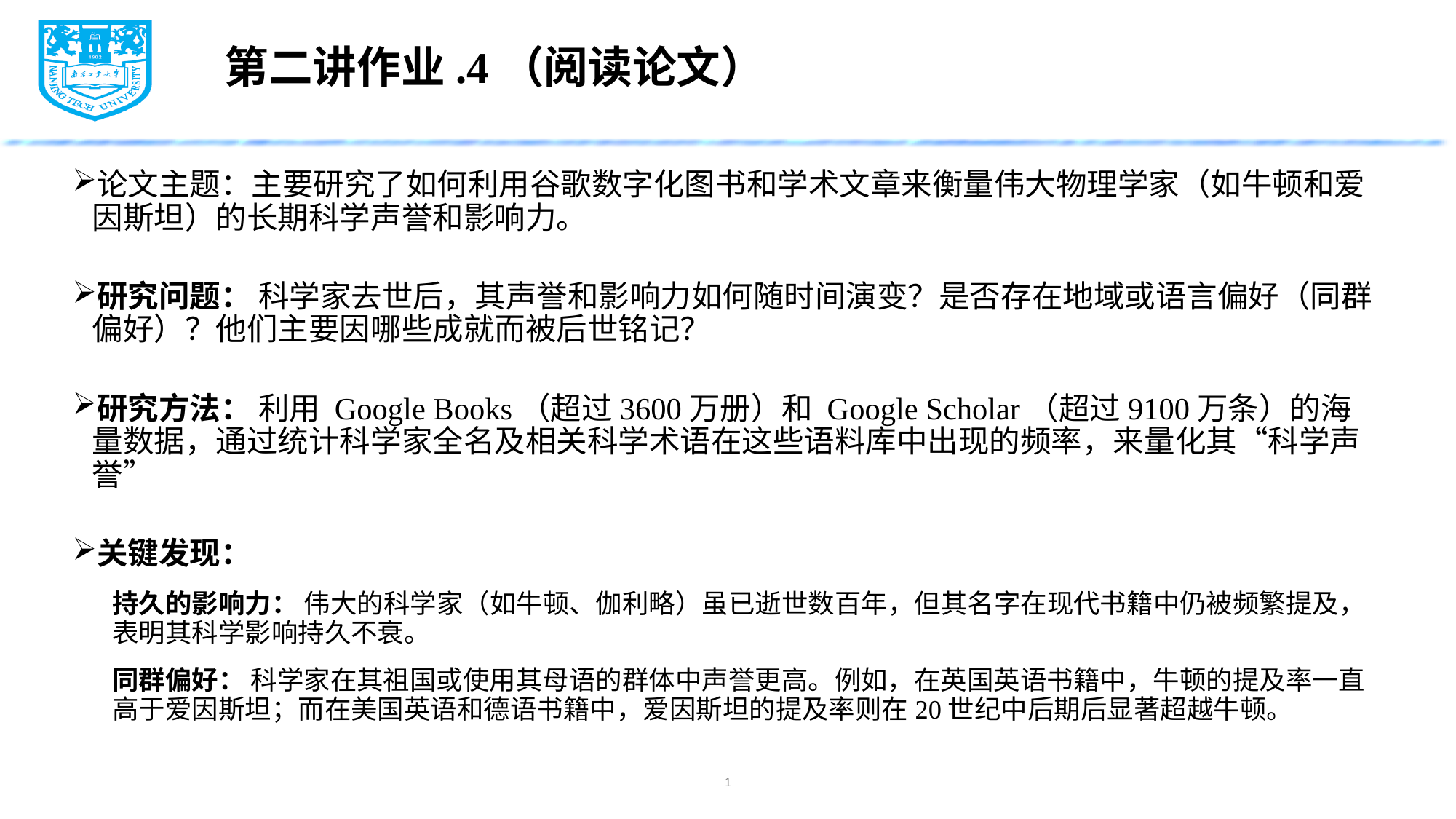

# 第二讲作业.4（阅读论文）
论文主题：主要研究了如何利用谷歌数字化图书和学术文章来衡量伟大物理学家（如牛顿和爱因斯坦）的长期科学声誉和影响力。
研究问题： 科学家去世后，其声誉和影响力如何随时间演变？是否存在地域或语言偏好（同群偏好）？他们主要因哪些成就而被后世铭记？
研究方法： 利用 Google Books（超过3600万册）和 Google Scholar（超过9100万条）的海量数据，通过统计科学家全名及相关科学术语在这些语料库中出现的频率，来量化其“科学声誉”
关键发现：
持久的影响力： 伟大的科学家（如牛顿、伽利略）虽已逝世数百年，但其名字在现代书籍中仍被频繁提及，表明其科学影响持久不衰。
同群偏好： 科学家在其祖国或使用其母语的群体中声誉更高。例如，在英国英语书籍中，牛顿的提及率一直高于爱因斯坦；而在美国英语和德语书籍中，爱因斯坦的提及率则在20世纪中后期后显著超越牛顿。

1